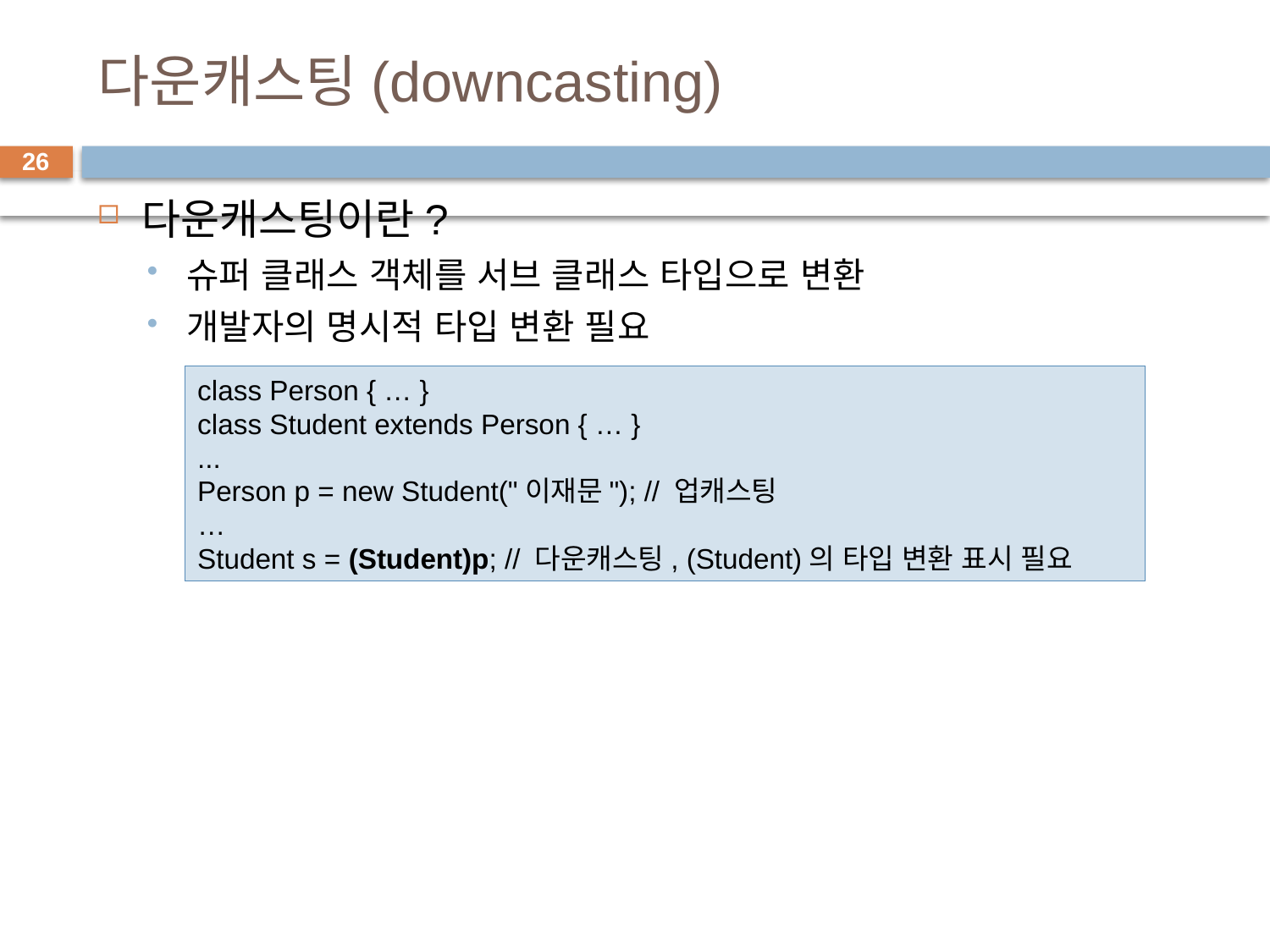

# 다운캐스팅(downcasting)
26
다운캐스팅이란?
슈퍼 클래스 객체를 서브 클래스 타입으로 변환
개발자의 명시적 타입 변환 필요
class Person { … }
class Student extends Person { … }
...
Person p = new Student("이재문"); // 업캐스팅
…
Student s = (Student)p; // 다운캐스팅, (Student)의 타입 변환 표시 필요